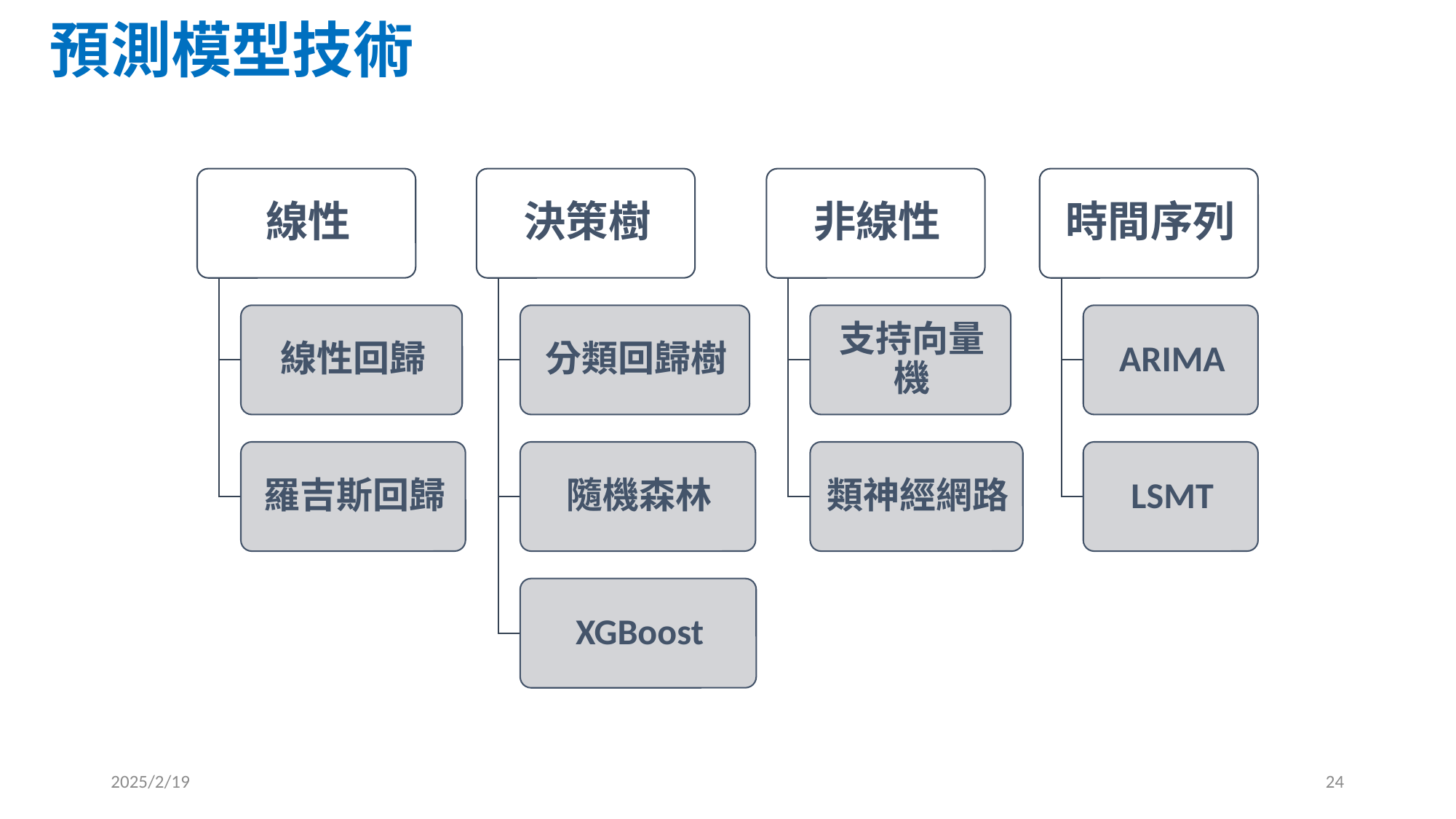

# 預測模型技術
線性
線性回歸
羅吉斯回歸
決策樹
分類回歸樹
隨機森林
XGBoost
非線性
支持向量機
類神經網路
時間序列
ARIMA
LSMT
2025/2/19
24